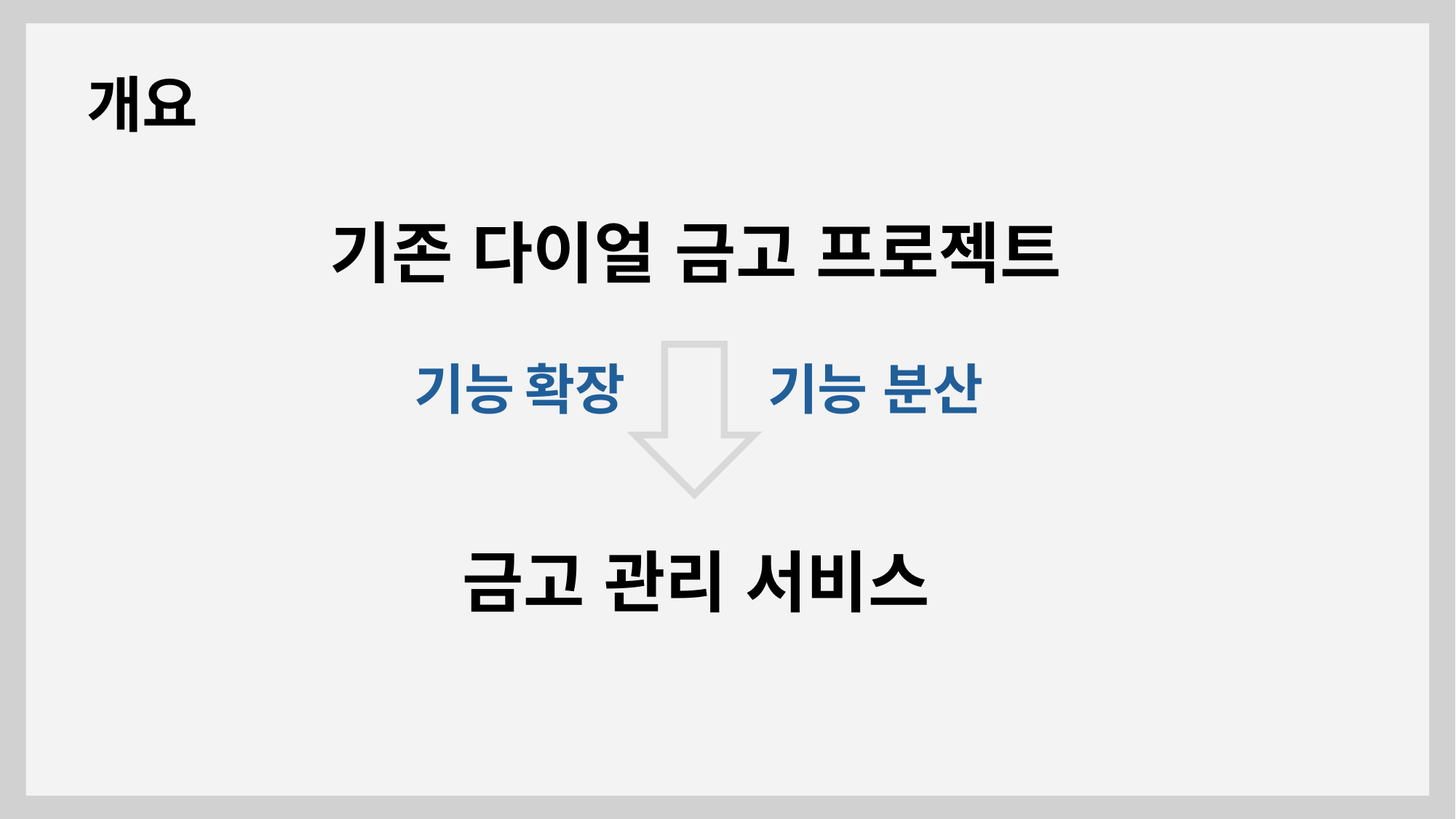

개요
기존 다이얼 금고 프로젝트

기능 확장
기능 분산
금고 관리 서비스